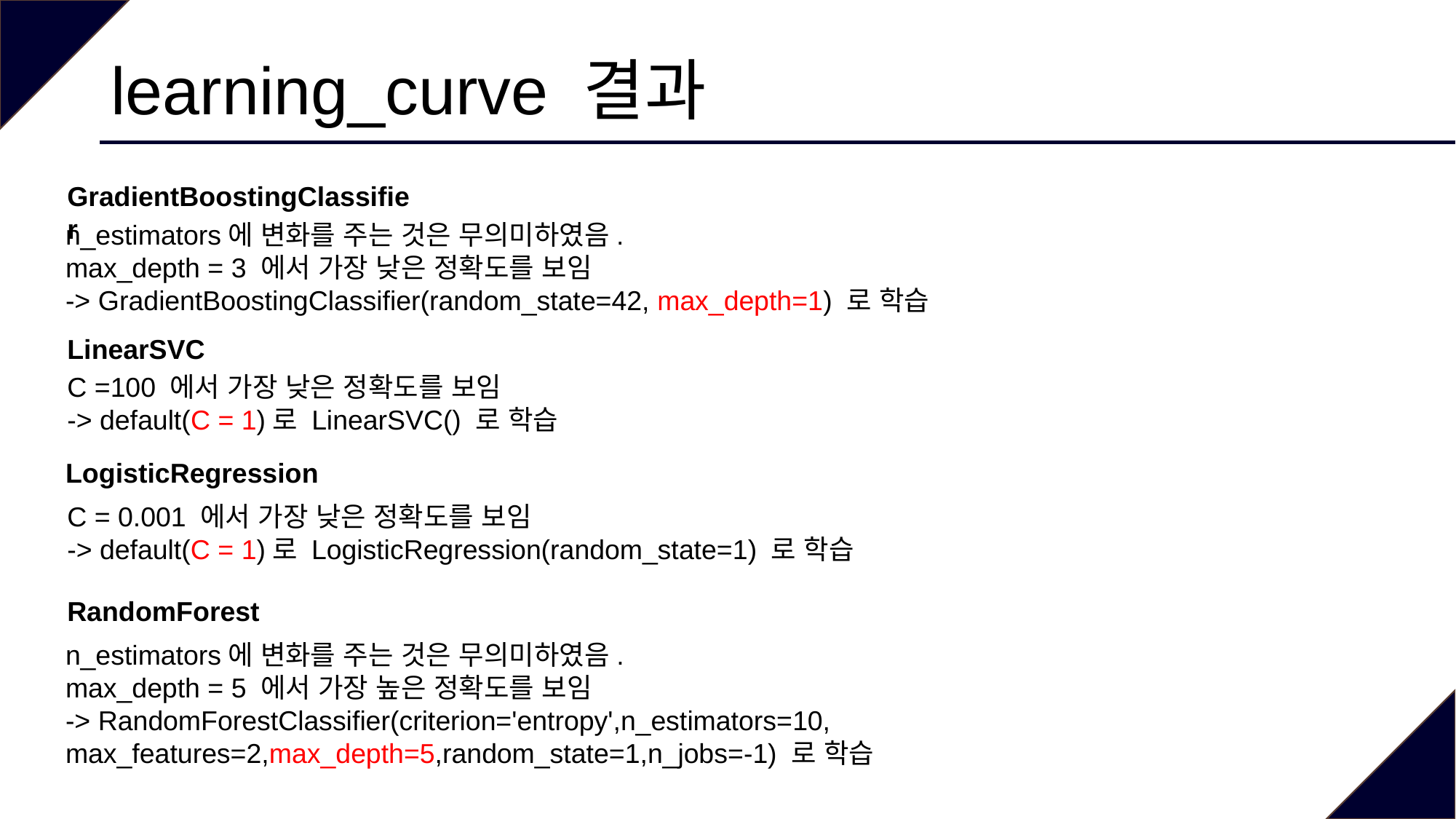

# learning_curve 결과
GradientBoostingClassifier
n_estimators에 변화를 주는 것은 무의미하였음.
max_depth = 3 에서 가장 낮은 정확도를 보임
-> GradientBoostingClassifier(random_state=42, max_depth=1) 로 학습
LinearSVC
C =100 에서 가장 낮은 정확도를 보임
-> default(C = 1)로 LinearSVC() 로 학습
LogisticRegression
C = 0.001 에서 가장 낮은 정확도를 보임
-> default(C = 1)로 LogisticRegression(random_state=1) 로 학습
RandomForest
n_estimators에 변화를 주는 것은 무의미하였음.
max_depth = 5 에서 가장 높은 정확도를 보임
-> RandomForestClassifier(criterion='entropy',n_estimators=10, max_features=2,max_depth=5,random_state=1,n_jobs=-1) 로 학습